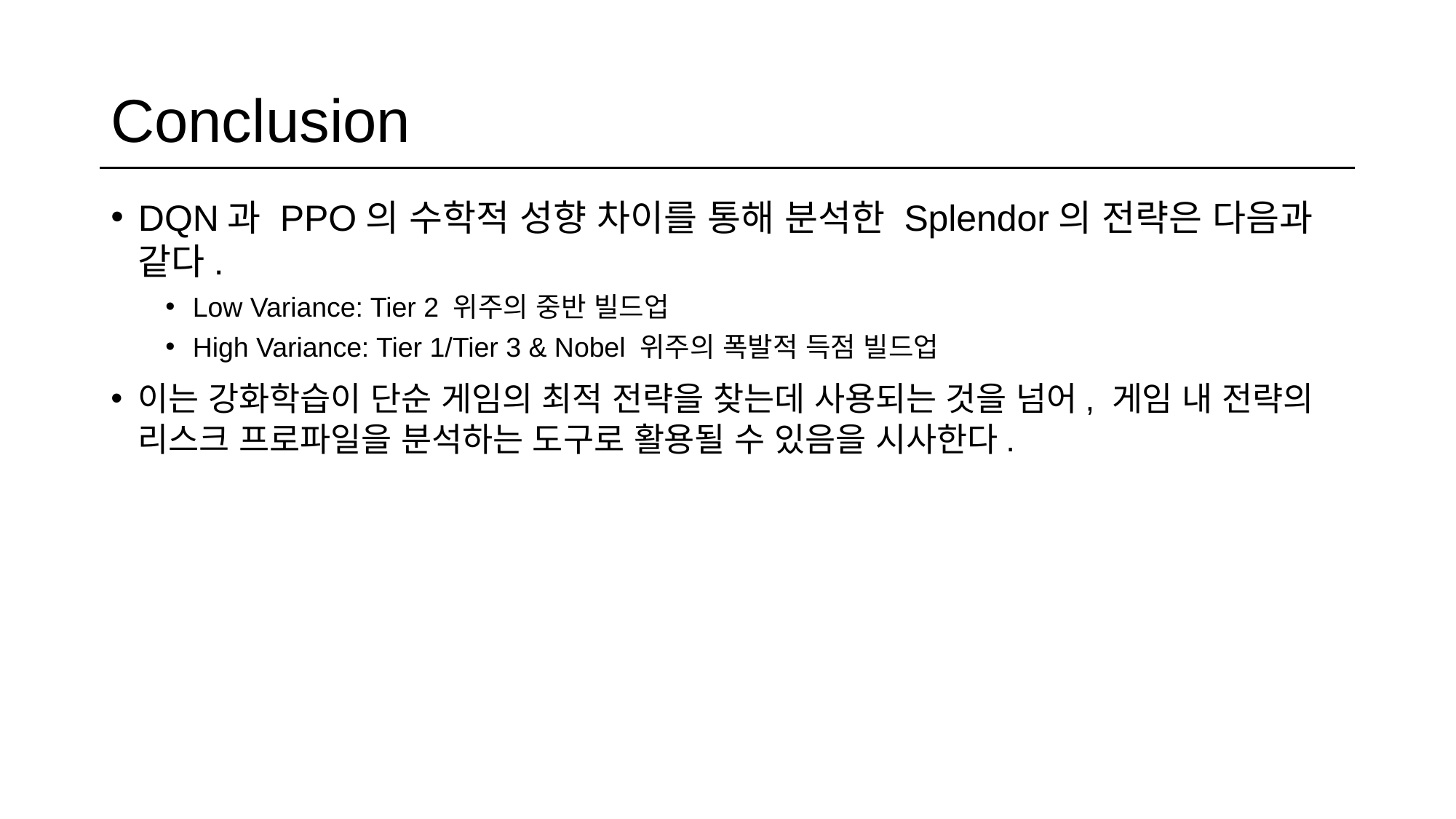

# Conclusion
DQN과 PPO의 수학적 성향 차이를 통해 분석한 Splendor의 전략은 다음과 같다.
Low Variance: Tier 2 위주의 중반 빌드업
High Variance: Tier 1/Tier 3 & Nobel 위주의 폭발적 득점 빌드업
이는 강화학습이 단순 게임의 최적 전략을 찾는데 사용되는 것을 넘어, 게임 내 전략의 리스크 프로파일을 분석하는 도구로 활용될 수 있음을 시사한다.